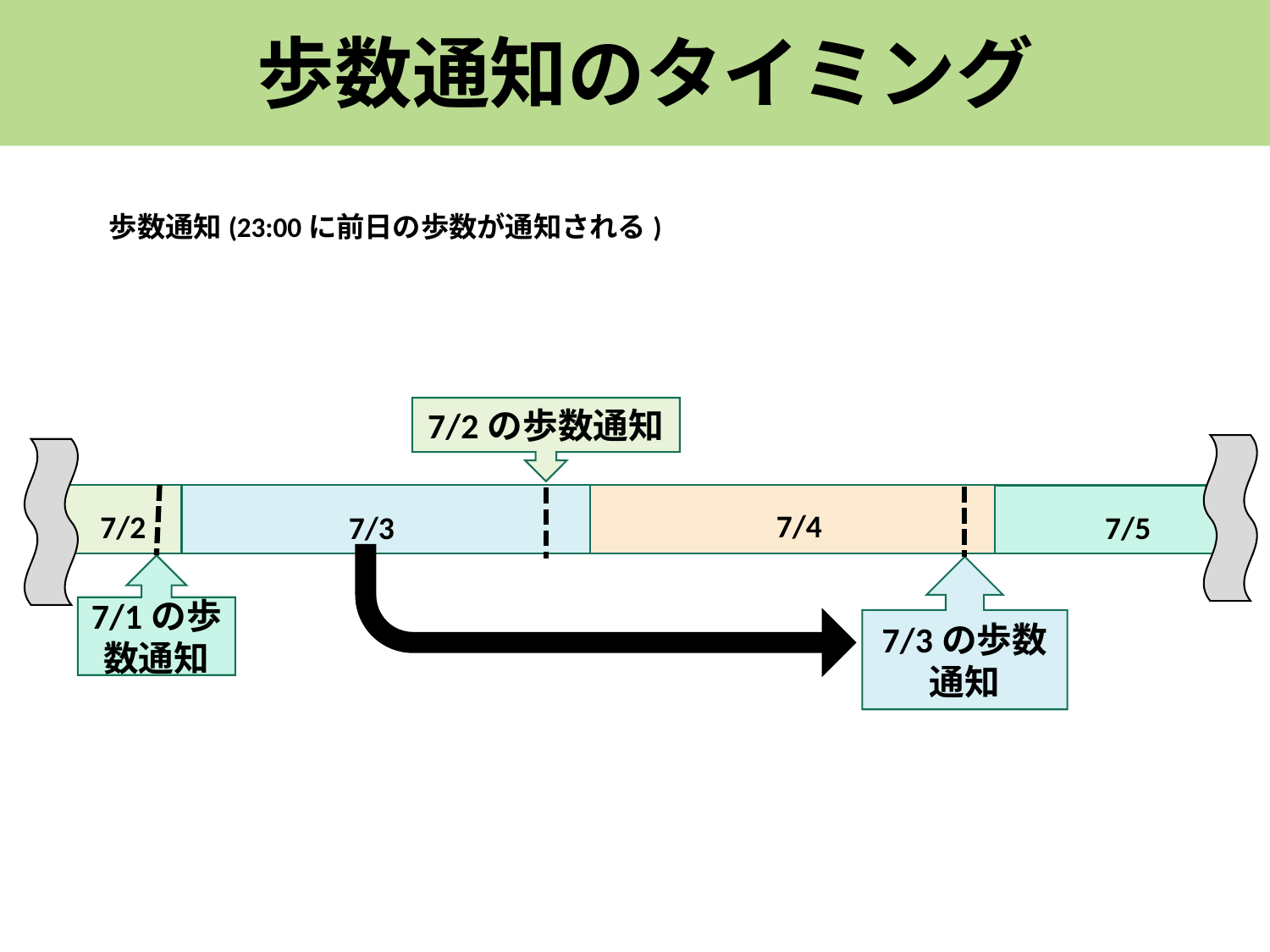

歩数通知のタイミング
歩数通知(23:00に前日の歩数が通知される)
7/2の歩数通知

7/4
7/2
7/3
7/5

7/1の歩数通知
7/3の歩数
通知